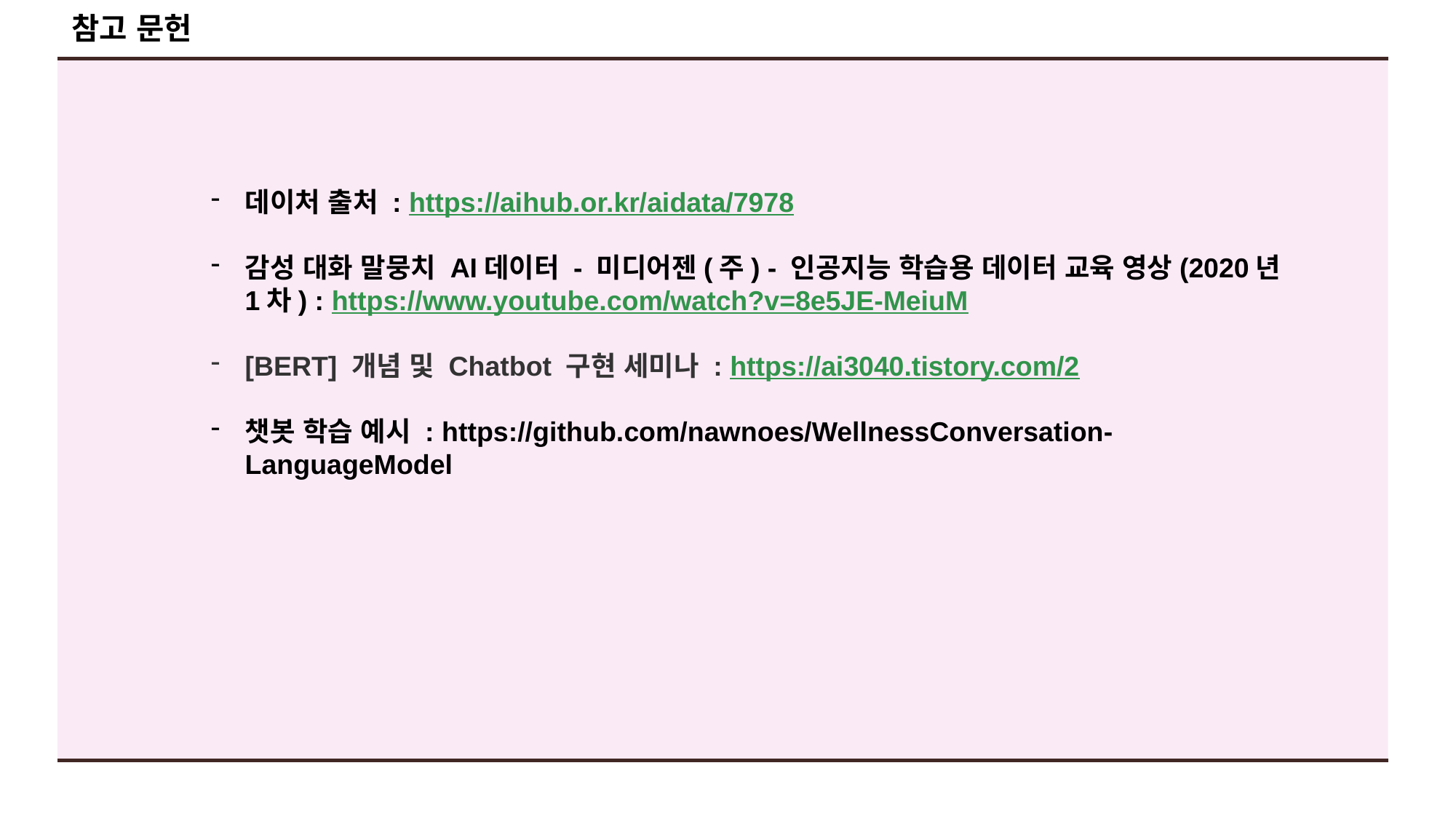

참고 문헌

데이처 출처 : https://aihub.or.kr/aidata/7978

감성 대화 말뭉치 AI데이터 - 미디어젠(주) - 인공지능 학습용 데이터 교육 영상(2020년 1차) : https://www.youtube.com/watch?v=8e5JE-MeiuM

[BERT] 개념 및 Chatbot 구현 세미나 : https://ai3040.tistory.com/2

챗봇 학습 예시 : https://github.com/nawnoes/WellnessConversation-LanguageModel